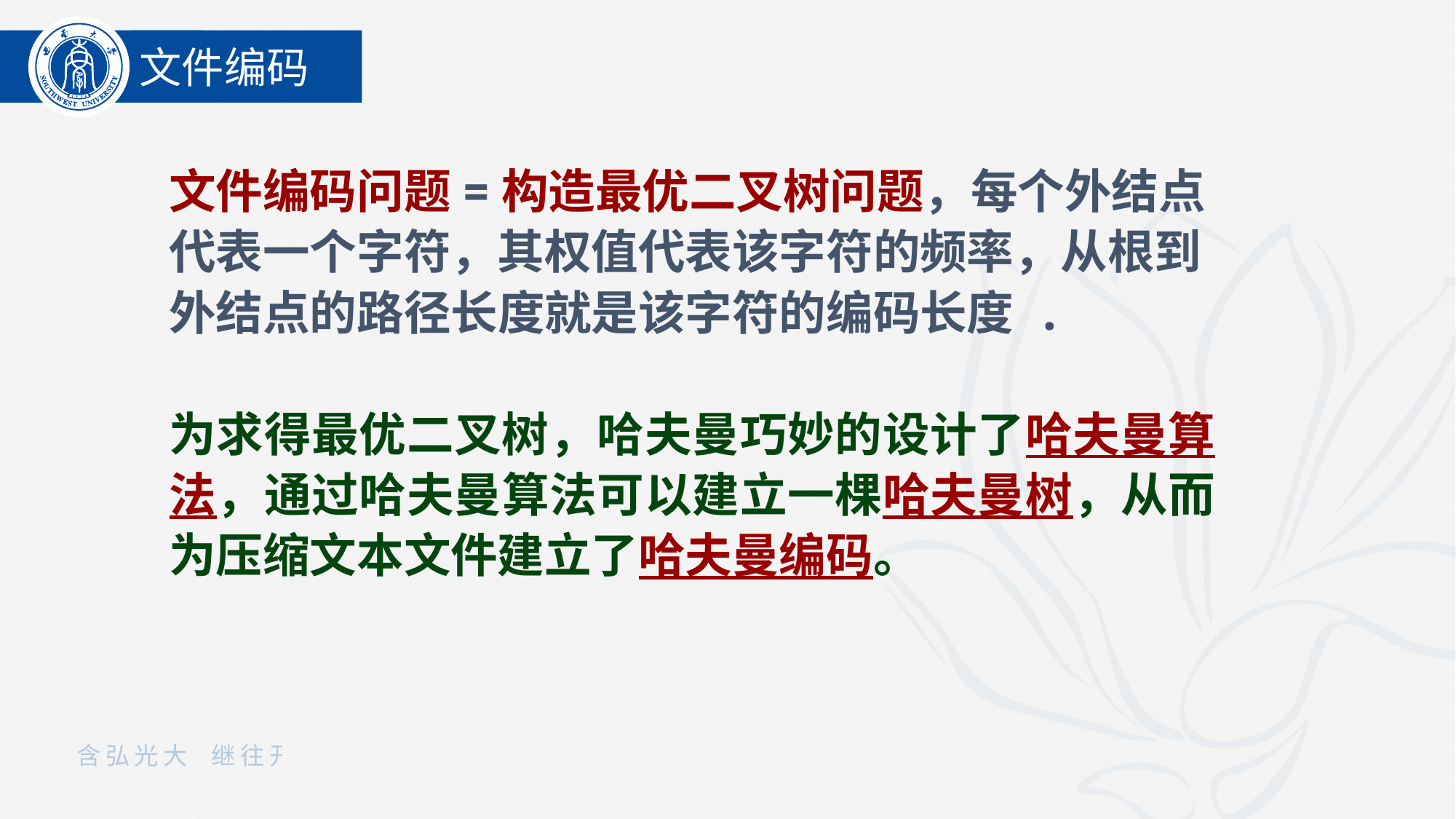

文件编码
文件编码问题=构造最优二叉树问题，每个外结点代表一个字符，其权值代表该字符的频率，从根到外结点的路径长度就是该字符的编码长度 .

为求得最优二叉树，哈夫曼巧妙的设计了哈夫曼算法，通过哈夫曼算法可以建立一棵哈夫曼树，从而为压缩文本文件建立了哈夫曼编码。